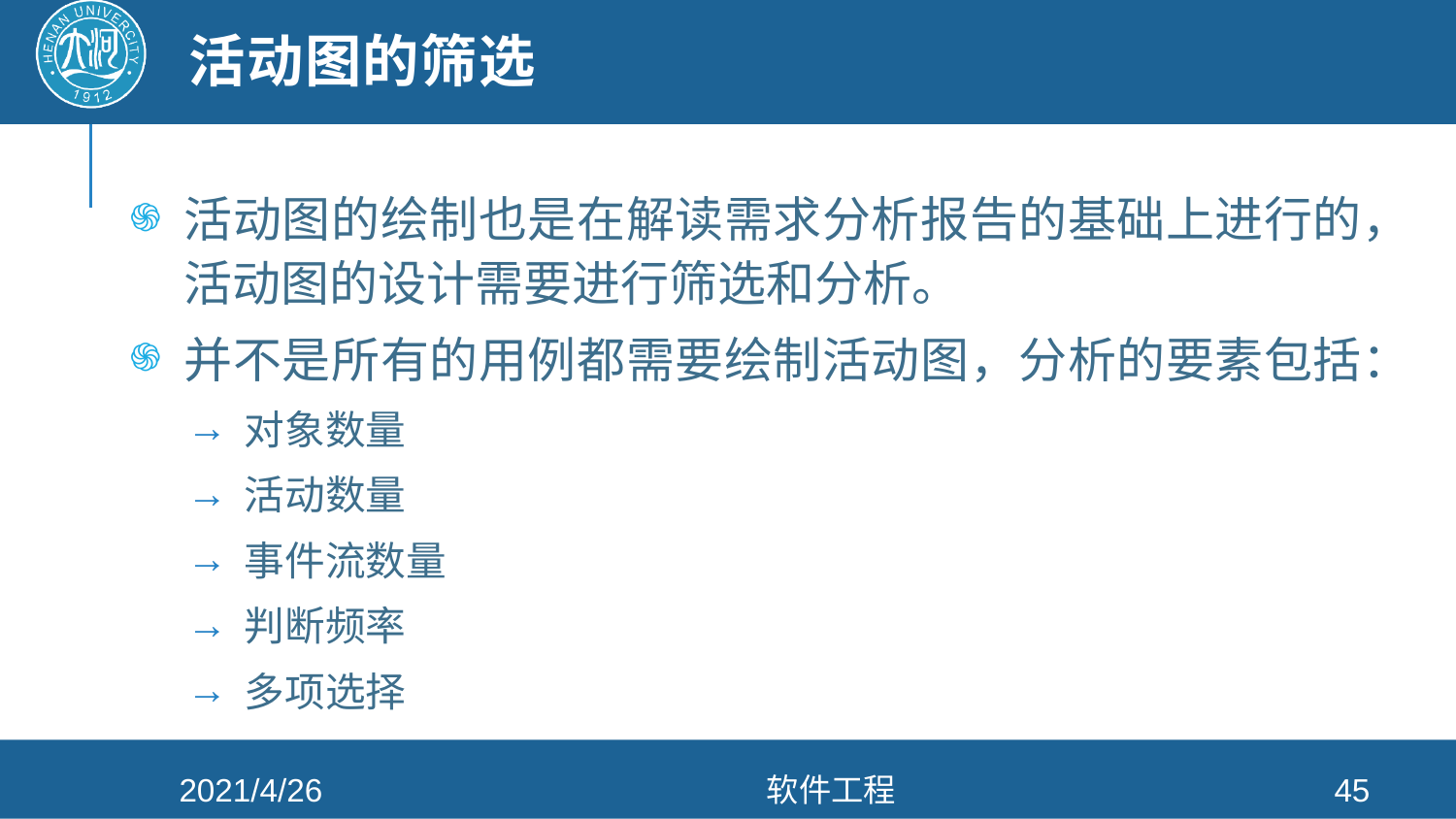

# 活动图的筛选
活动图的绘制也是在解读需求分析报告的基础上进行的，活动图的设计需要进行筛选和分析。
并不是所有的用例都需要绘制活动图，分析的要素包括：
对象数量
活动数量
事件流数量
判断频率
多项选择
2021/4/26
软件工程
45